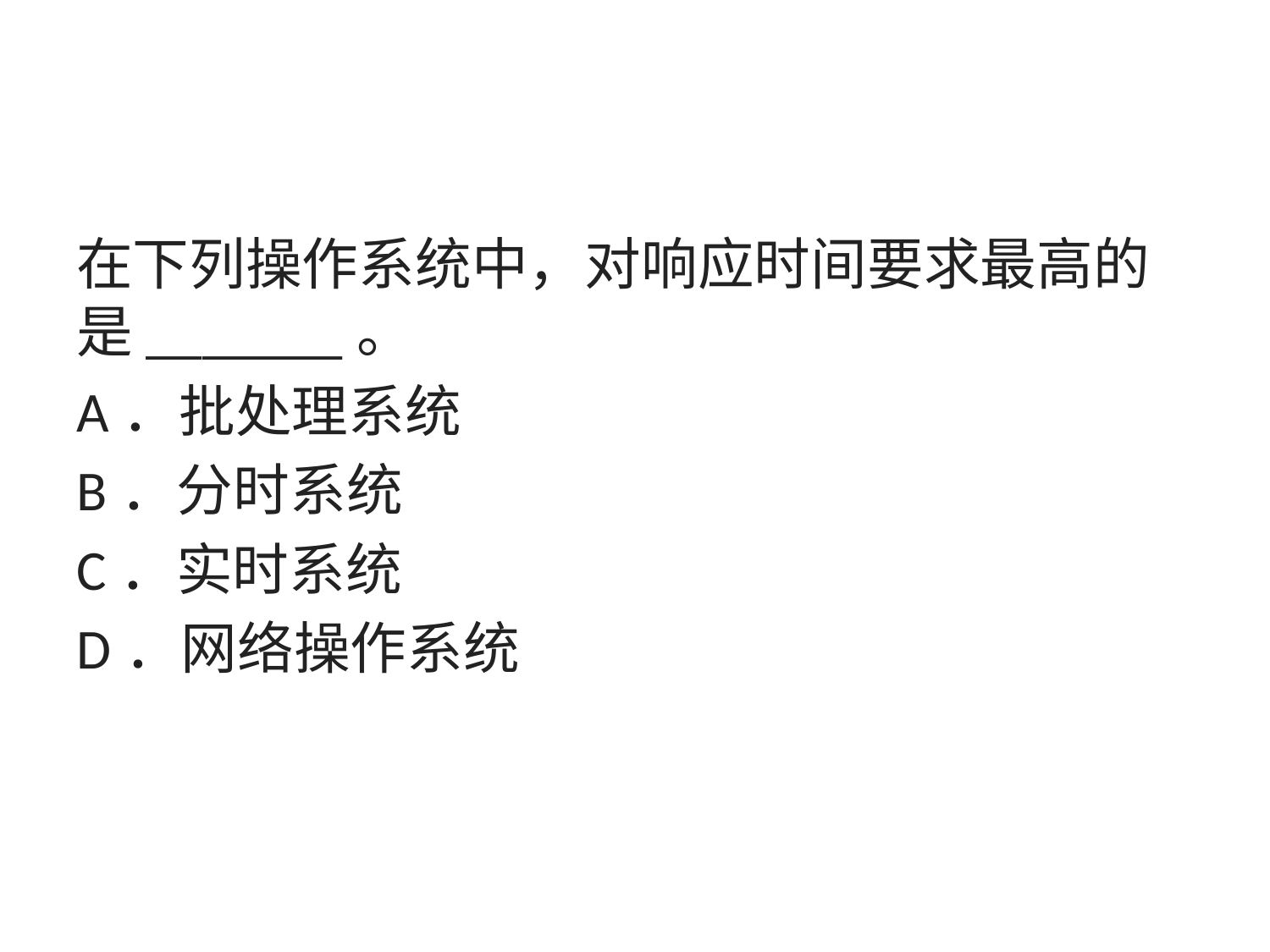

#
在下列操作系统中，对响应时间要求最高的是_______。
A．批处理系统
B．分时系统
C．实时系统
D．网络操作系统
42